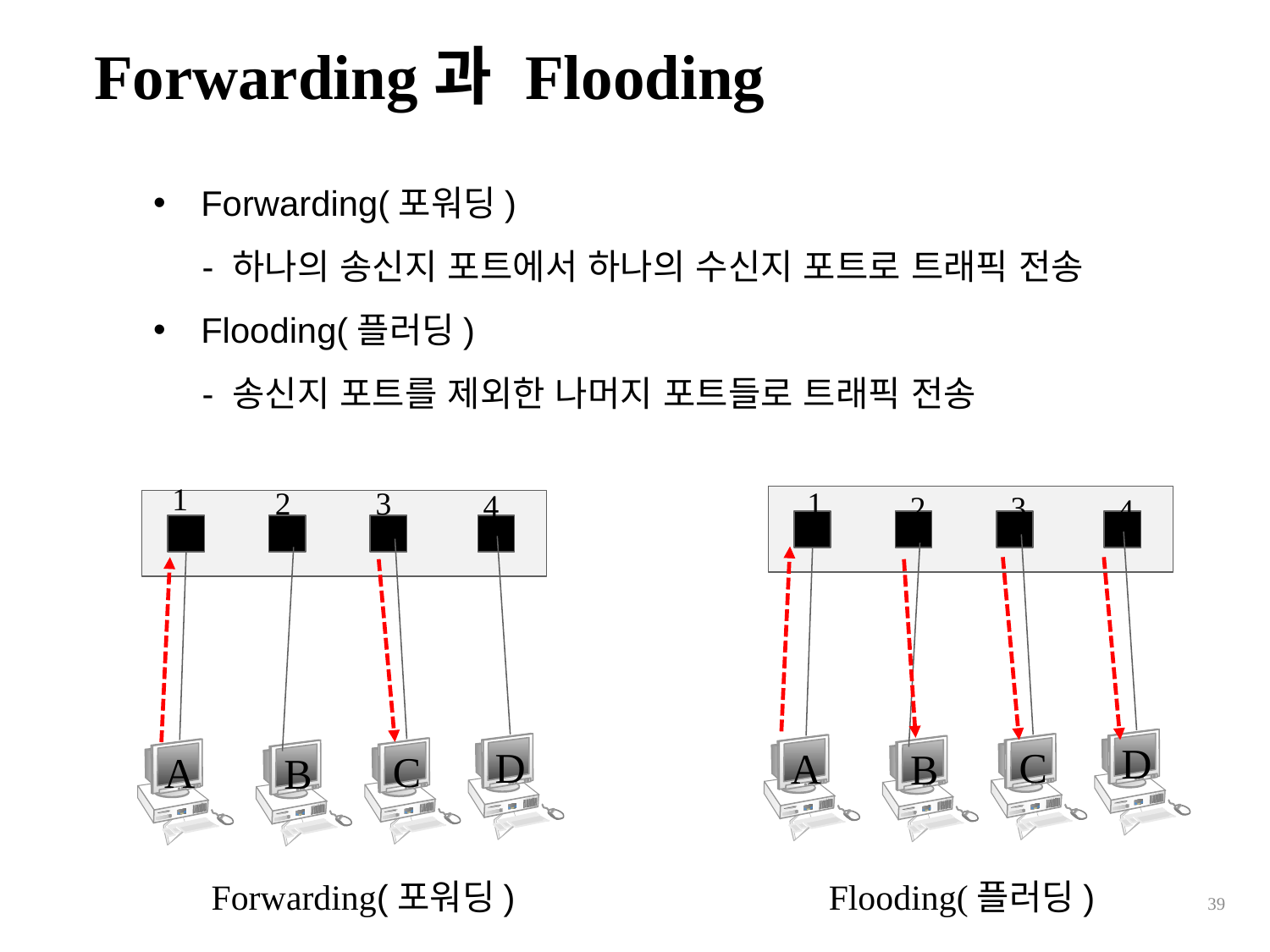

Forwarding과 Flooding
Forwarding(포워딩)
     - 하나의 송신지 포트에서 하나의 수신지 포트로 트래픽 전송
Flooding(플러딩)
     - 송신지 포트를 제외한 나머지 포트들로 트래픽 전송
1
1
3
2
4
3
2
4

D

C
A

B

D

C
A

B
Forwarding(포워딩)
Flooding(플러딩)
39